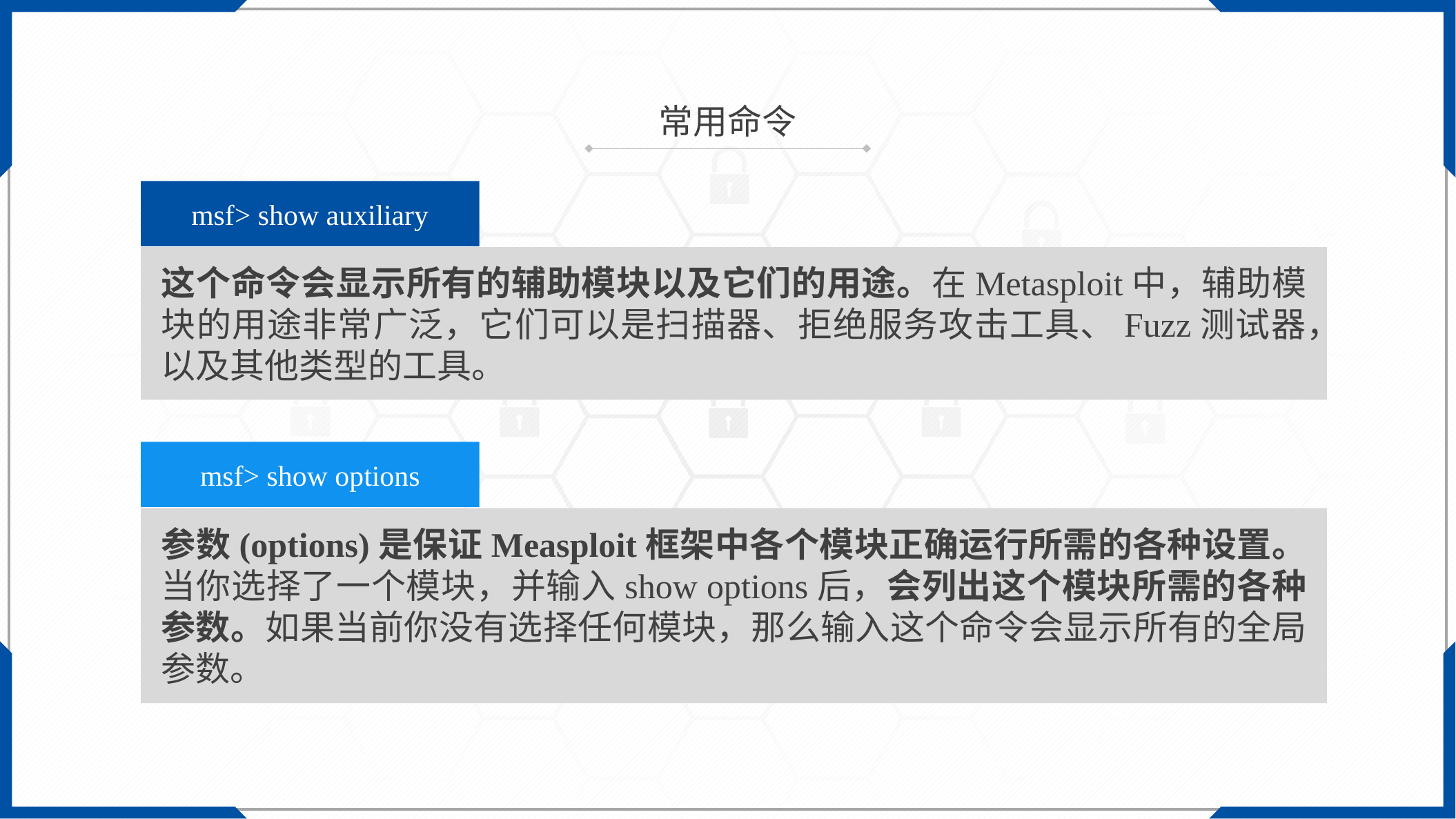

常用命令
msf> show auxiliary
这个命令会显示所有的辅助模块以及它们的用途。在Metasploit中，辅助模块的用途非常广泛，它们可以是扫描器、拒绝服务攻击工具、Fuzz测试器，以及其他类型的工具。
msf> show options
参数(options)是保证Measploit框架中各个模块正确运行所需的各种设置。当你选择了一个模块，并输入show options后，会列出这个模块所需的各种参数。如果当前你没有选择任何模块，那么输入这个命令会显示所有的全局参数。